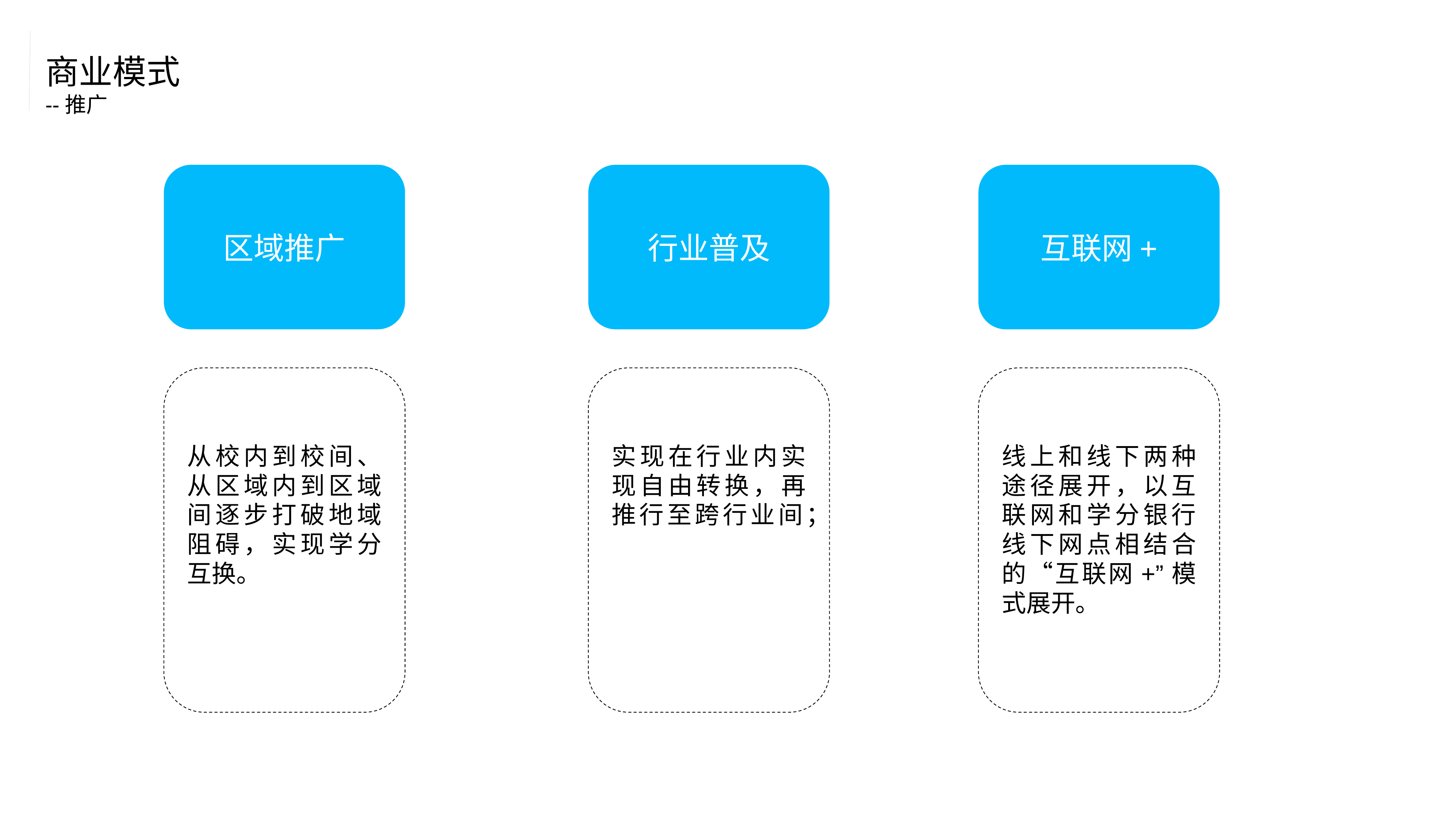

商业模式
--推广
区域推广
行业普及
互联网+

从校内到校间、从区域内到区域间逐步打破地域阻碍，实现学分互换。
实现在行业内实现自由转换，再推行至跨行业间；
线上和线下两种途径展开，以互联网和学分银行线下网点相结合的“互联网+”模式展开。